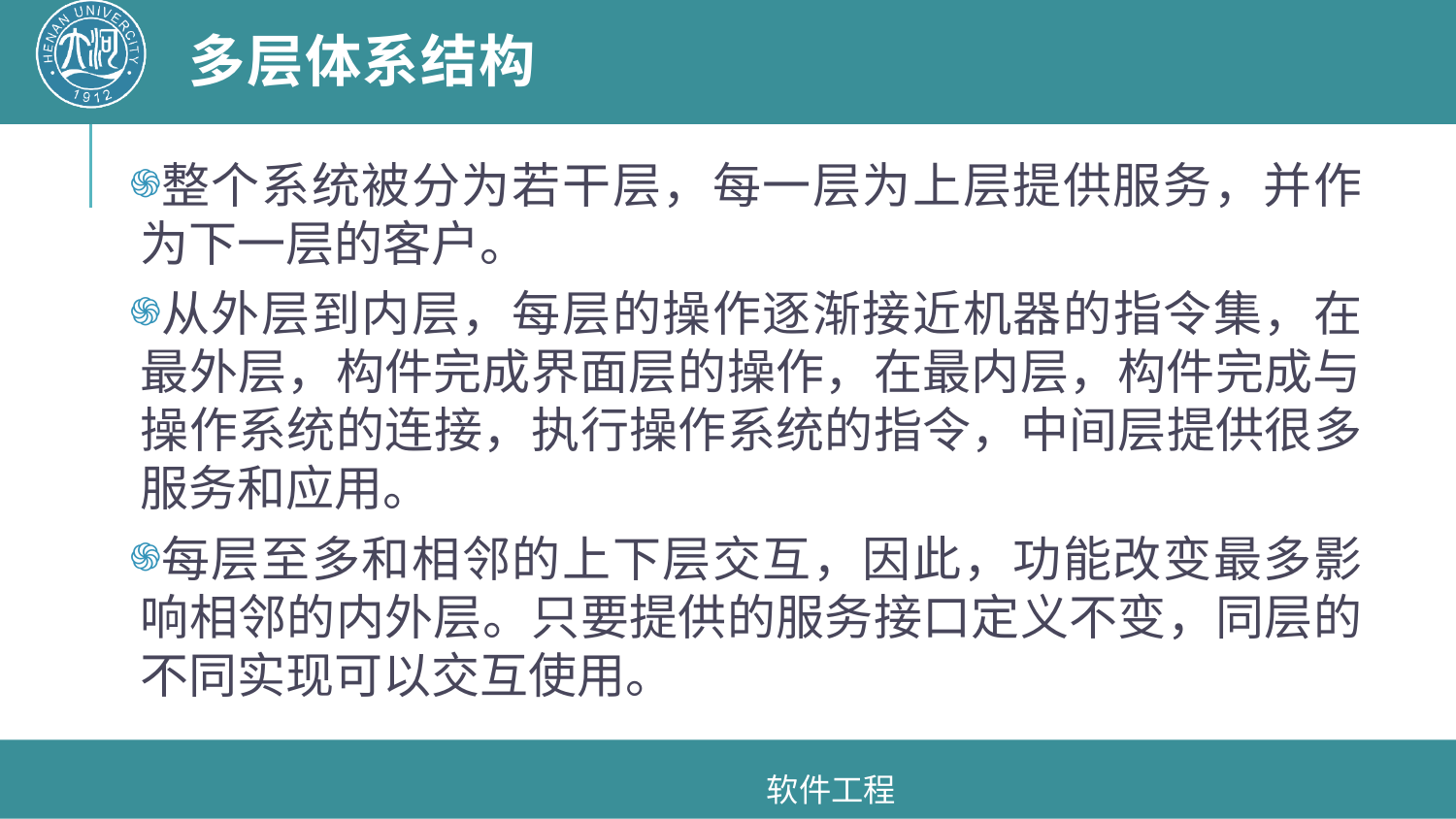

# 多层体系结构
整个系统被分为若干层，每一层为上层提供服务，并作为下一层的客户。
从外层到内层，每层的操作逐渐接近机器的指令集，在最外层，构件完成界面层的操作，在最内层，构件完成与操作系统的连接，执行操作系统的指令，中间层提供很多服务和应用。
每层至多和相邻的上下层交互，因此，功能改变最多影响相邻的内外层。只要提供的服务接口定义不变，同层的不同实现可以交互使用。

软件工程
61